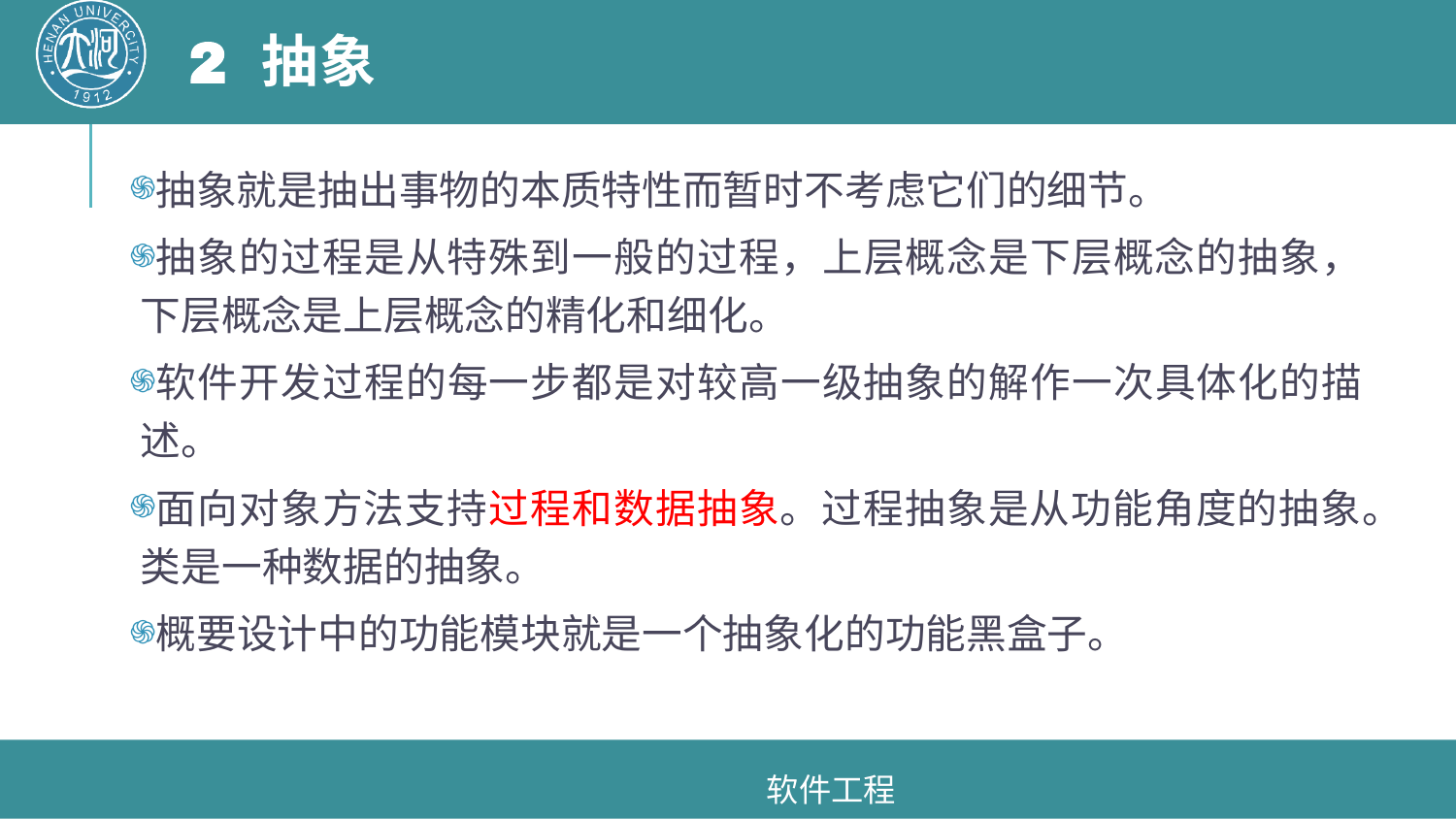

# 2 抽象
抽象就是抽出事物的本质特性而暂时不考虑它们的细节。
抽象的过程是从特殊到一般的过程，上层概念是下层概念的抽象，下层概念是上层概念的精化和细化。
软件开发过程的每一步都是对较高一级抽象的解作一次具体化的描述。
面向对象方法支持过程和数据抽象。过程抽象是从功能角度的抽象。类是一种数据的抽象。
概要设计中的功能模块就是一个抽象化的功能黑盒子。

软件工程
137